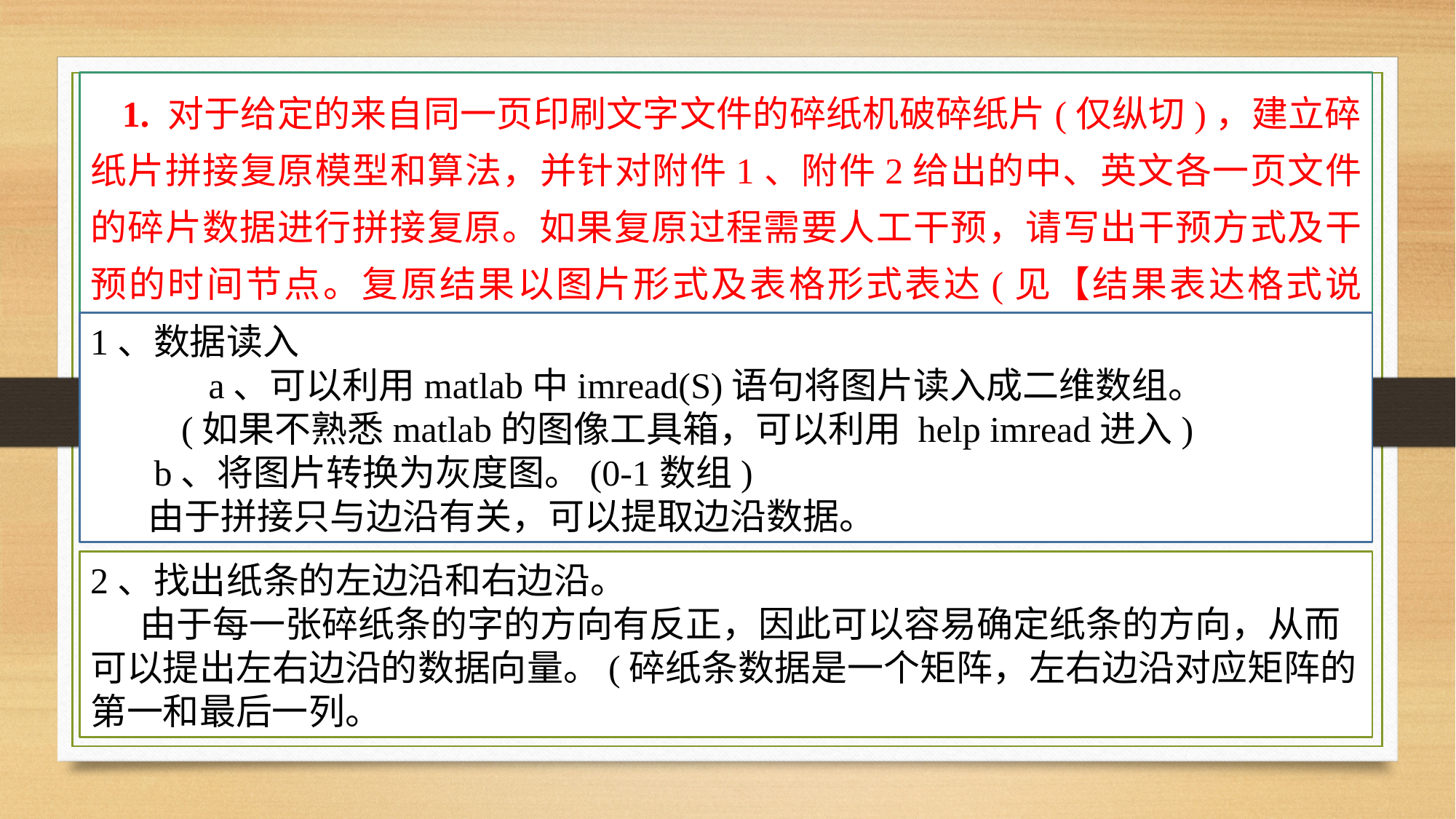

1. 对于给定的来自同一页印刷文字文件的碎纸机破碎纸片(仅纵切)，建立碎纸片拼接复原模型和算法，并针对附件1、附件2给出的中、英文各一页文件的碎片数据进行拼接复原。如果复原过程需要人工干预，请写出干预方式及干预的时间节点。复原结果以图片形式及表格形式表达(见【结果表达格式说明】)。
1、数据读入
	 a、可以利用matlab中imread(S)语句将图片读入成二维数组。
          (如果不熟悉matlab的图像工具箱，可以利用 help imread进入)
       b、将图片转换为灰度图。(0-1数组)
      由于拼接只与边沿有关，可以提取边沿数据。
2、找出纸条的左边沿和右边沿。
     由于每一张碎纸条的字的方向有反正，因此可以容易确定纸条的方向，从而可以提出左右边沿的数据向量。(碎纸条数据是一个矩阵，左右边沿对应矩阵的第一和最后一列。

7/27/2020